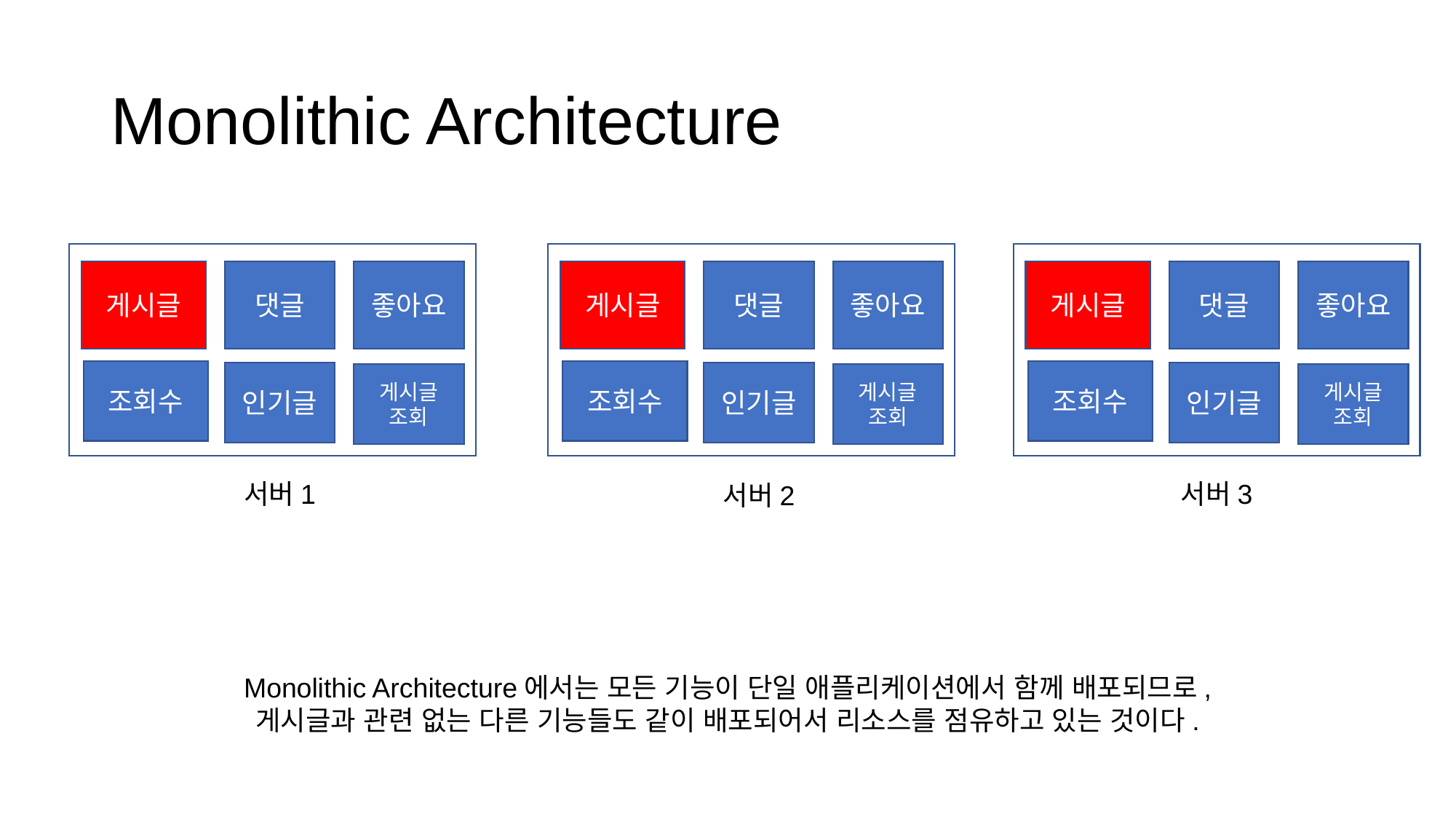

# Monolithic Architecture

게시글
댓글
좋아요
게시글
댓글
좋아요
게시글
댓글
좋아요
조회수
조회수
조회수
인기글
인기글
인기글
게시글
조회
게시글
조회
게시글
조회
서버1
서버3
서버2
Monolithic Architecture에서는 모든 기능이 단일 애플리케이션에서 함께 배포되므로,
게시글과 관련 없는 다른 기능들도 같이 배포되어서 리소스를 점유하고 있는 것이다.